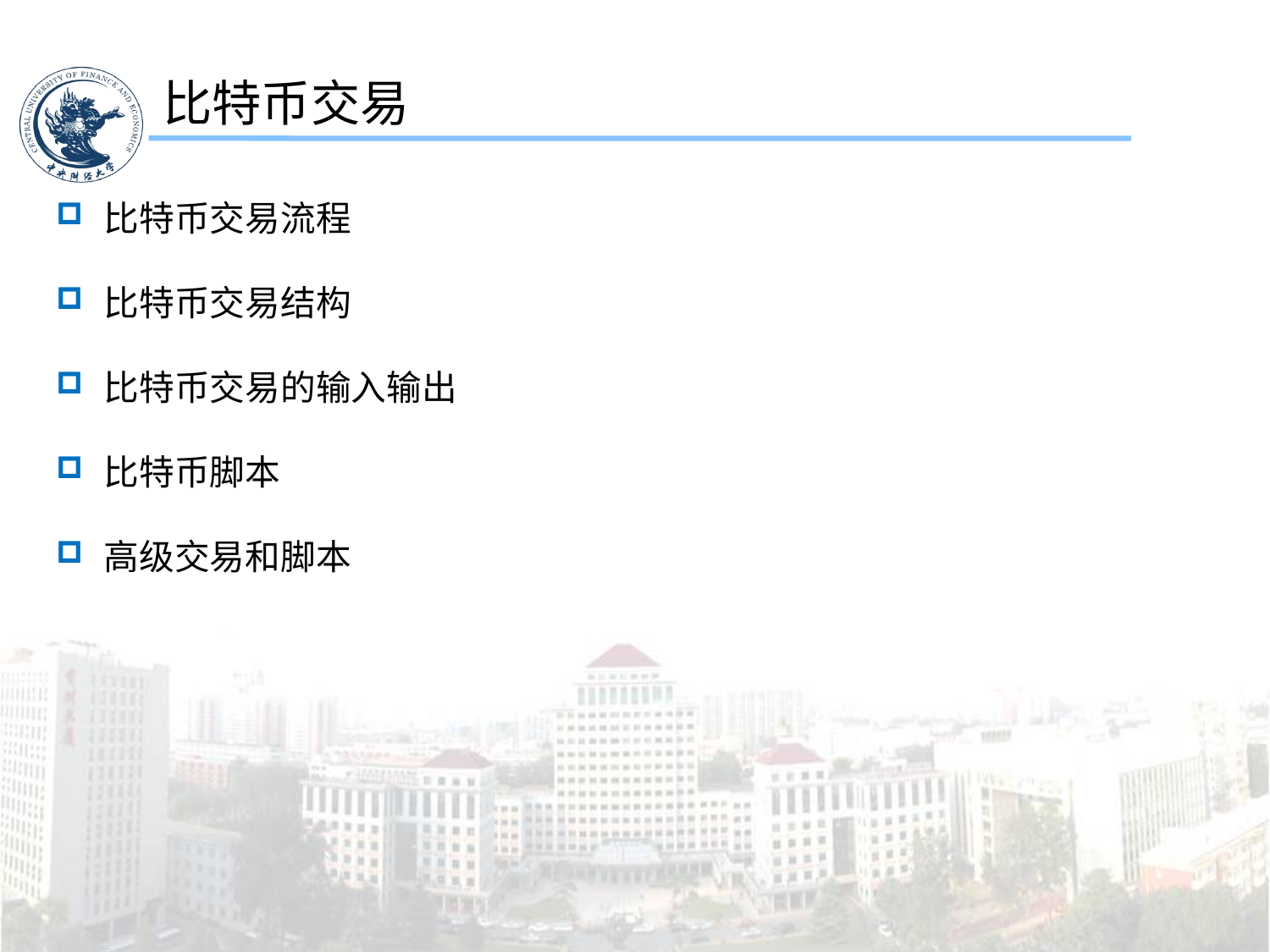

比特币交易
比特币交易流程
比特币交易结构
比特币交易的输入输出
比特币脚本
高级交易和脚本